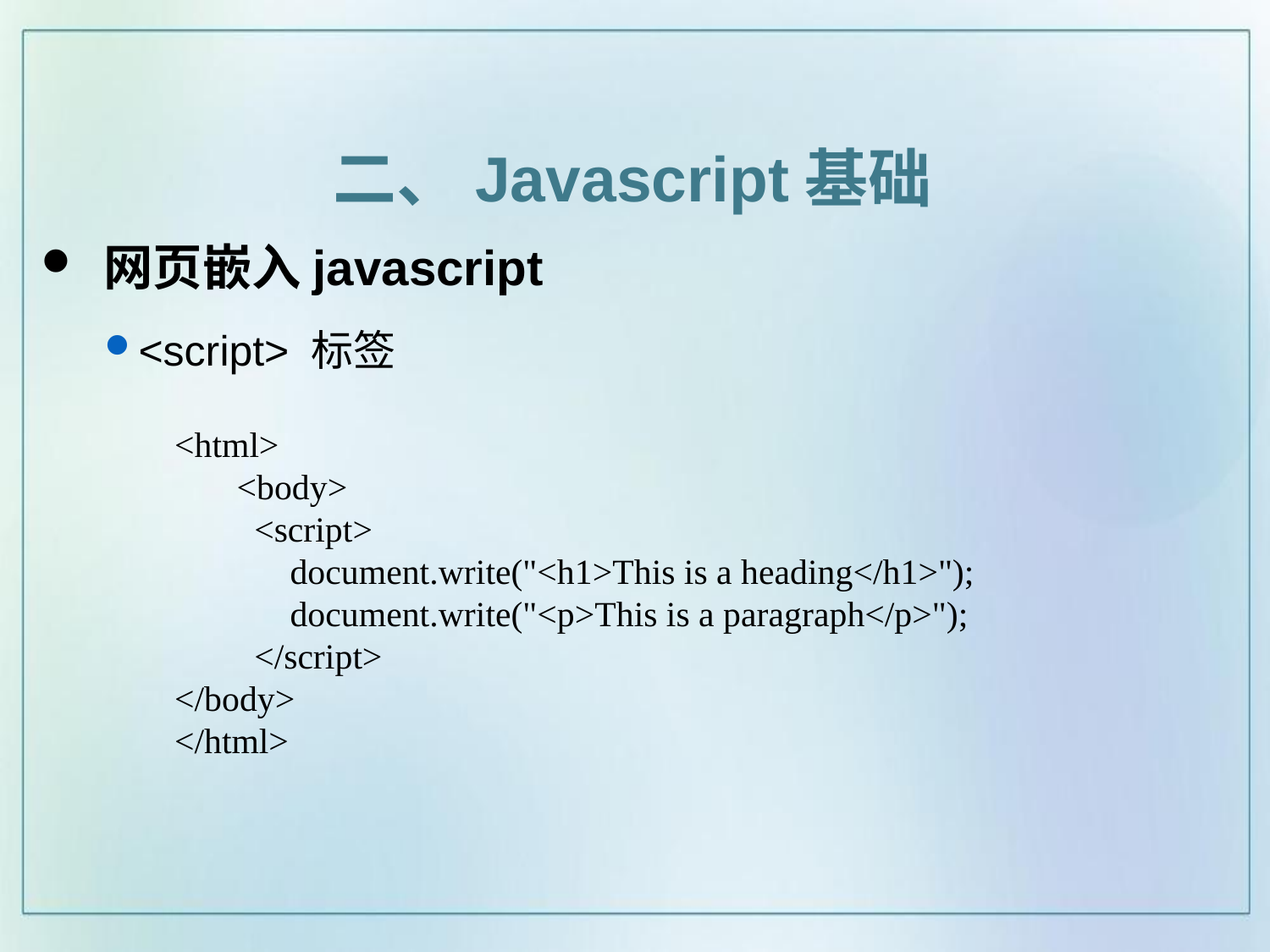

二、Javascript基础
 网页嵌入javascript
<script> 标签

<html>
       <body>
         <script>
             document.write("<h1>This is a heading</h1>");
             document.write("<p>This is a paragraph</p>");
         </script>
</body>
</html>